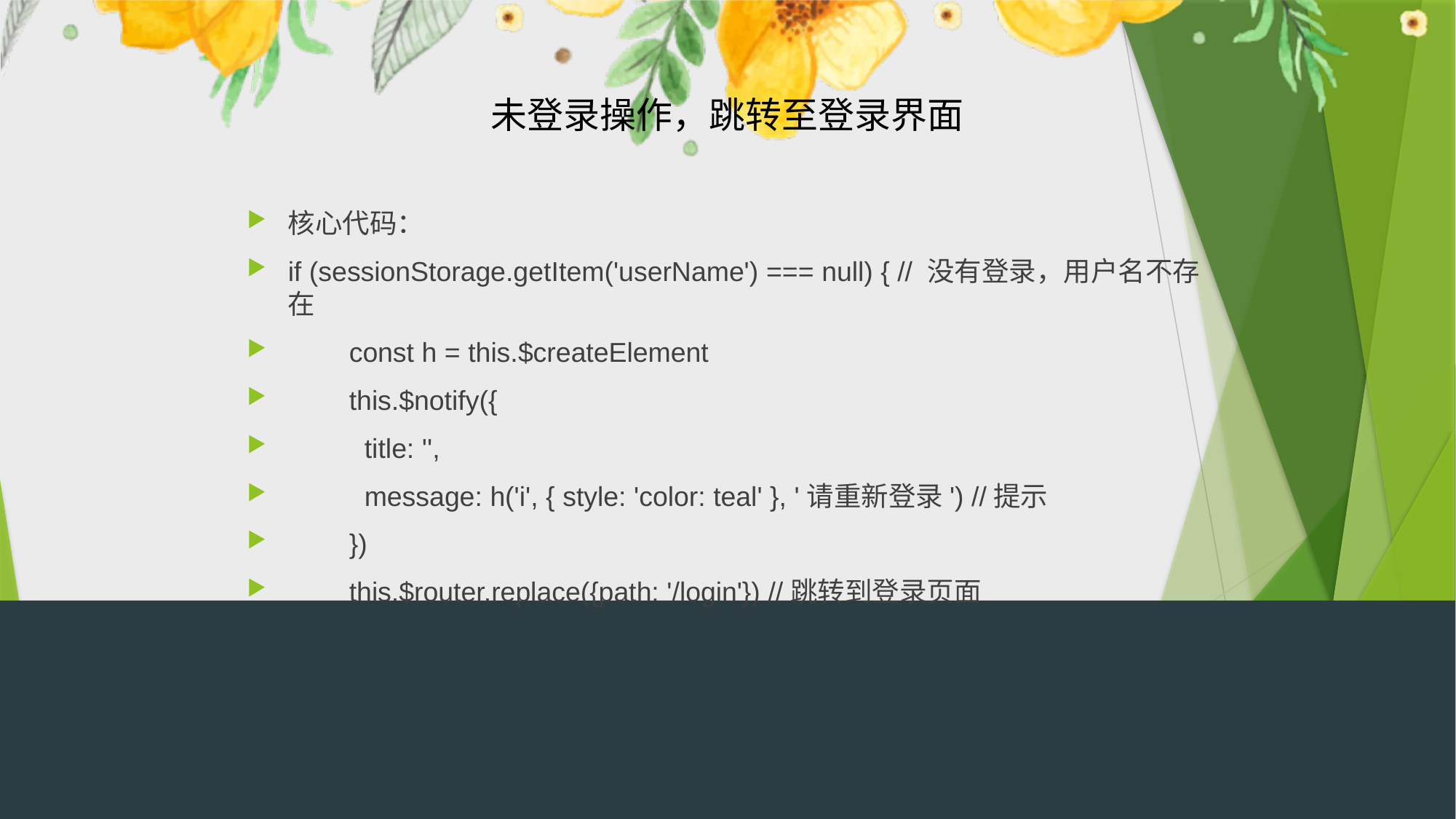

# 未登录操作，跳转至登录界面
核心代码：
if (sessionStorage.getItem('userName') === null) { // 没有登录，用户名不存在
        const h = this.$createElement
        this.$notify({
          title: '',
          message: h('i', { style: 'color: teal' }, '请重新登录') //提示
        })
        this.$router.replace({path: '/login'}) //跳转到登录页面